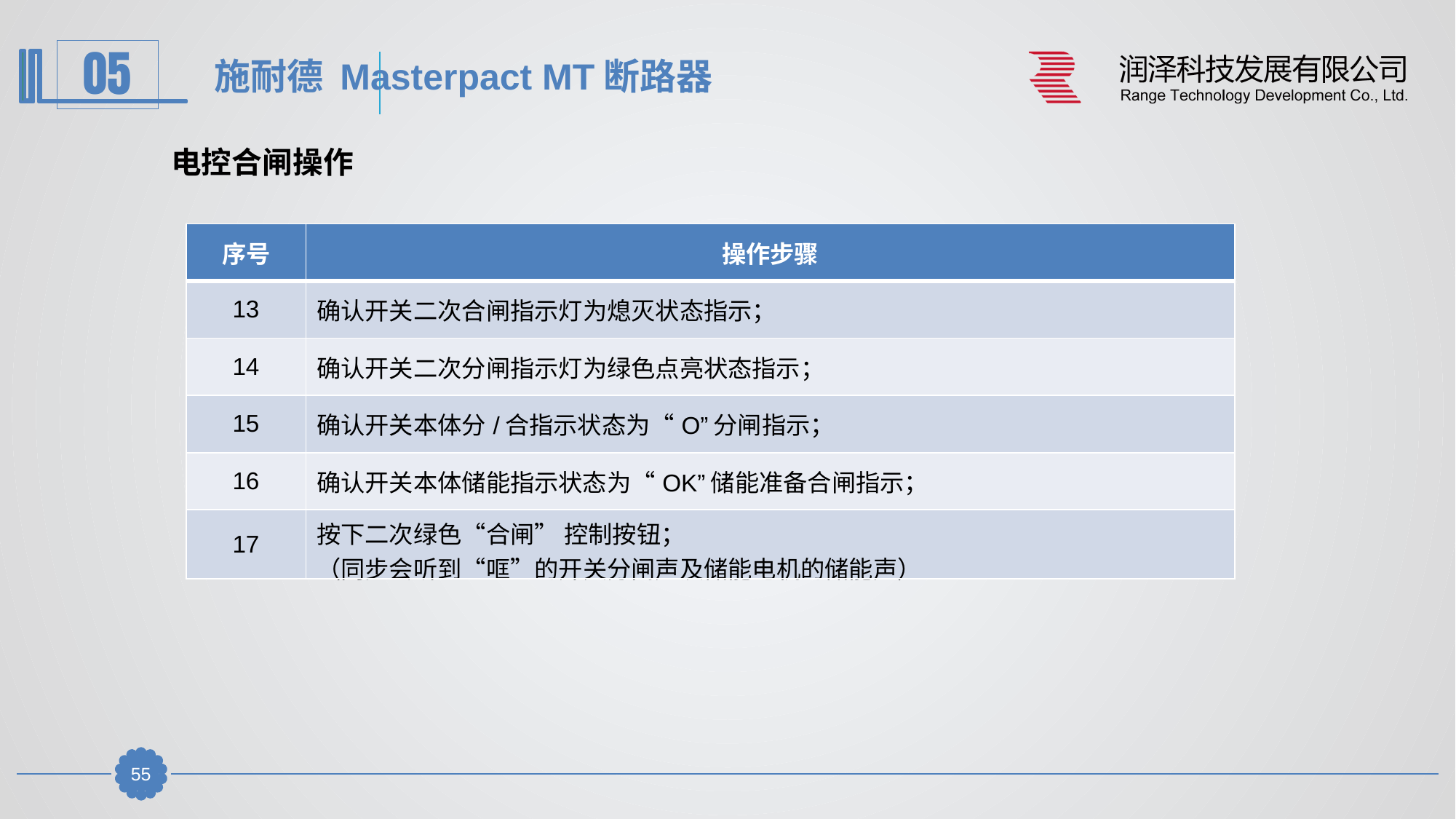

施耐德 Masterpact MT断路器
电控合闸操作
| 序号 | 操作步骤 |
| --- | --- |
| 13 | 确认开关二次合闸指示灯为熄灭状态指示； |
| 14 | 确认开关二次分闸指示灯为绿色点亮状态指示； |
| 15 | 确认开关本体分/合指示状态为“O”分闸指示； |
| 16 | 确认开关本体储能指示状态为“OK”储能准备合闸指示； |
| 17 | 按下二次绿色“合闸” 控制按钮； （同步会听到“哐”的开关分闸声及储能电机的储能声） |
55